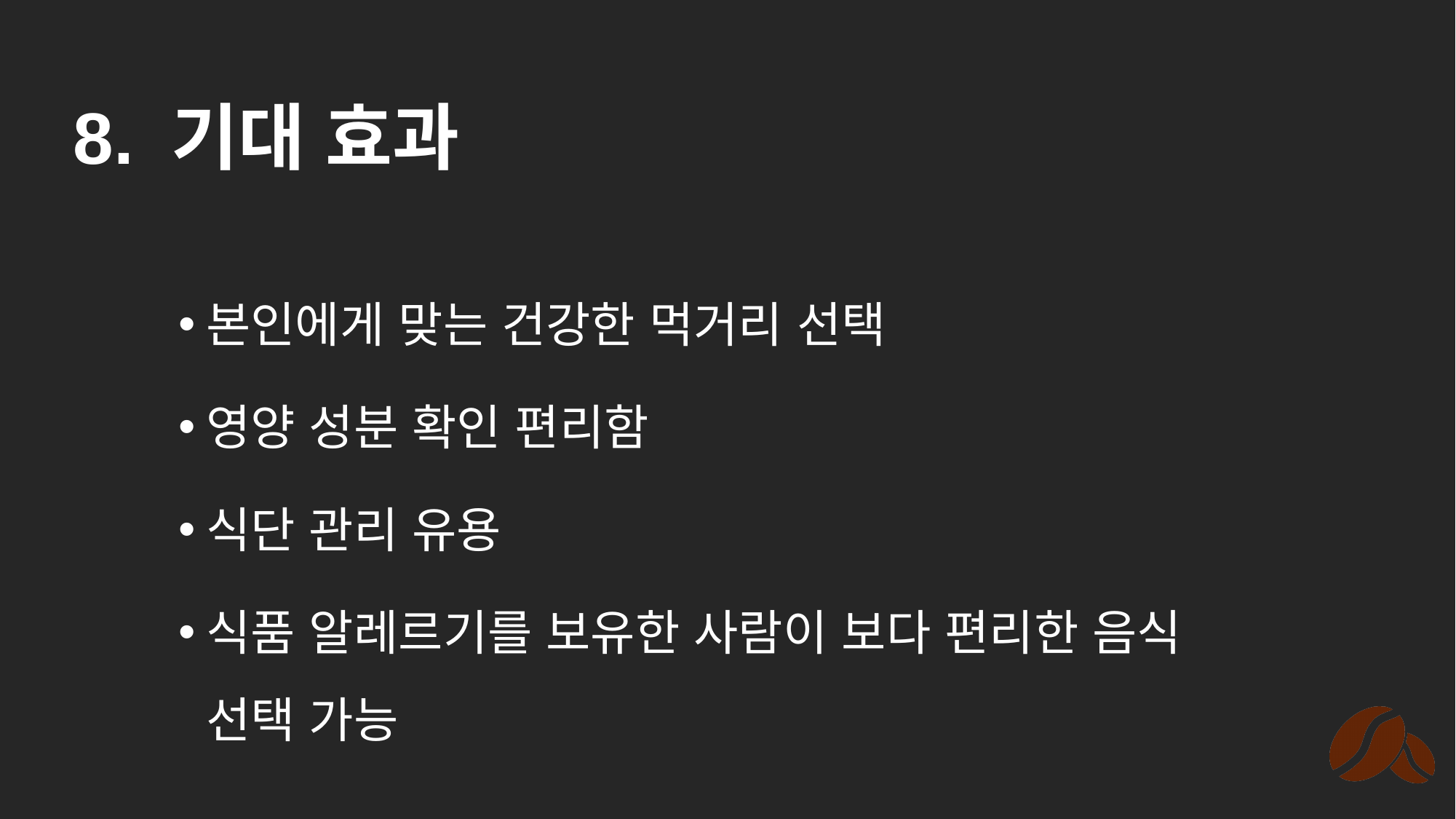

# 8. 기대 효과
본인에게 맞는 건강한 먹거리 선택
영양 성분 확인 편리함
식단 관리 유용
식품 알레르기를 보유한 사람이 보다 편리한 음식 선택 가능